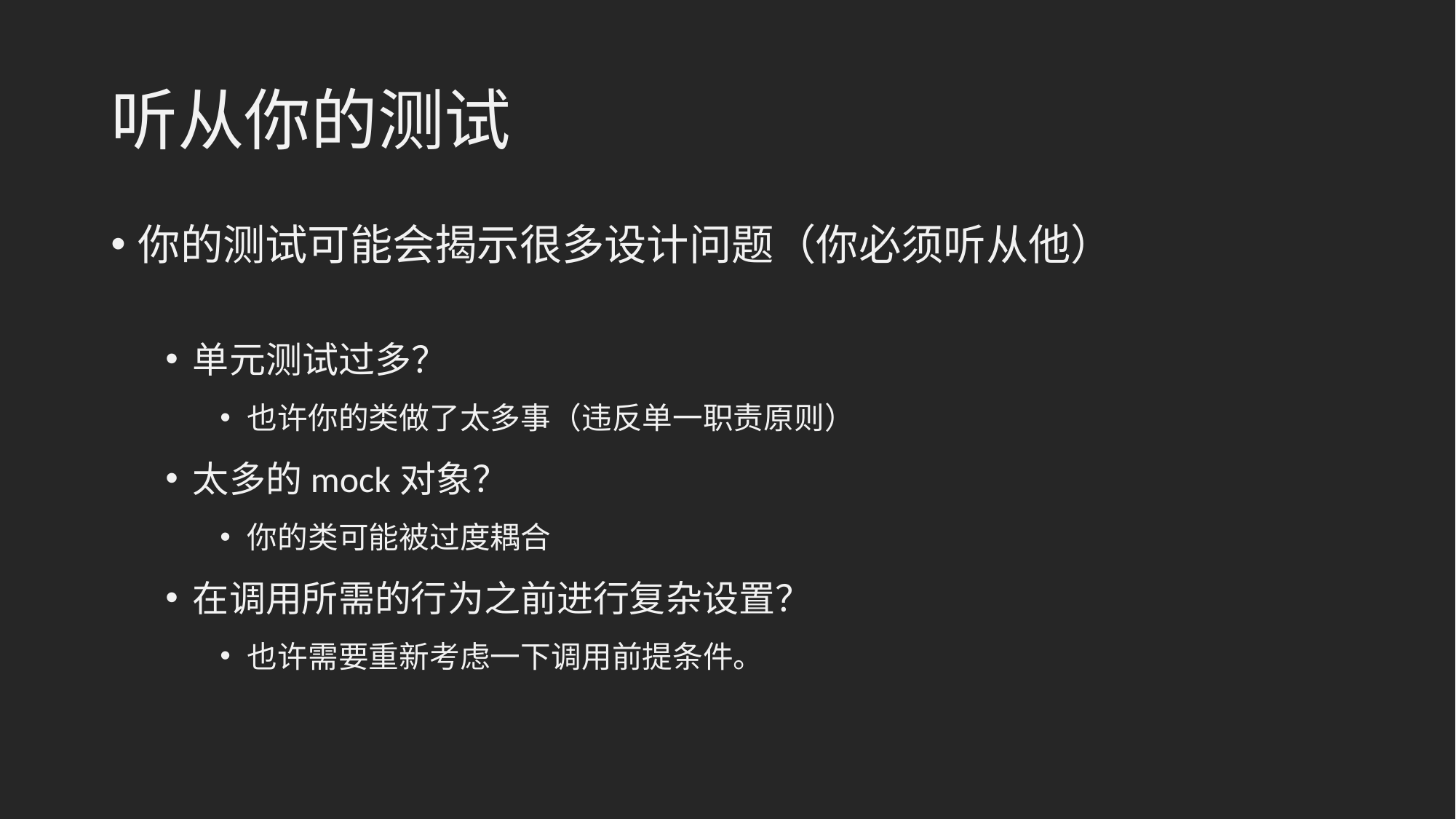

# 听从你的测试
你的测试可能会揭示很多设计问题（你必须听从他）

单元测试过多？
也许你的类做了太多事（违反单一职责原则）
太多的mock对象？
你的类可能被过度耦合
在调用所需的行为之前进行复杂设置？
也许需要重新考虑一下调用前提条件。